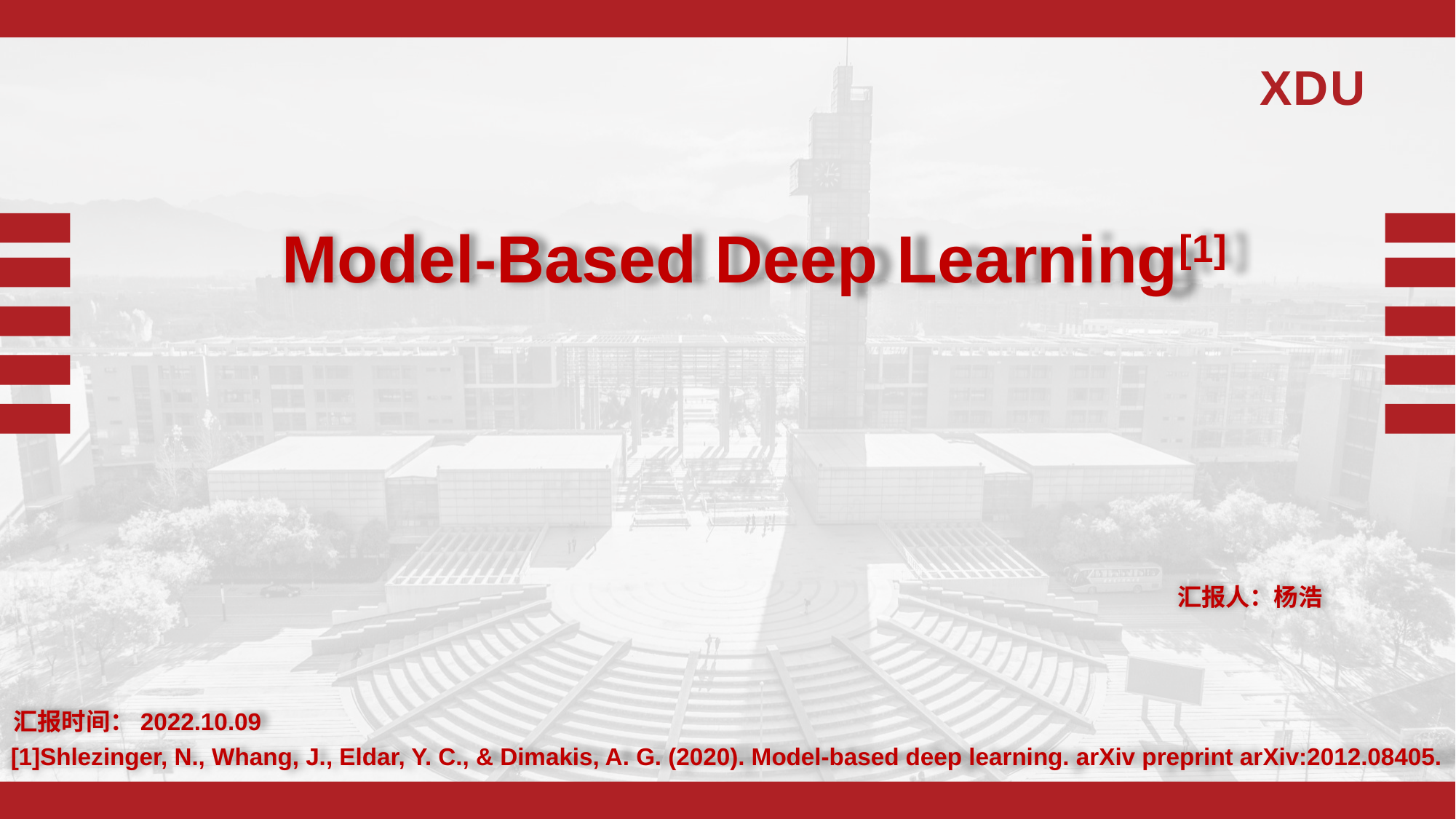

Model-Based Deep Learning[1]

汇报人：杨浩
汇报时间：2022.10.09
[1]Shlezinger, N., Whang, J., Eldar, Y. C., & Dimakis, A. G. (2020). Model-based deep learning. arXiv preprint arXiv:2012.08405.